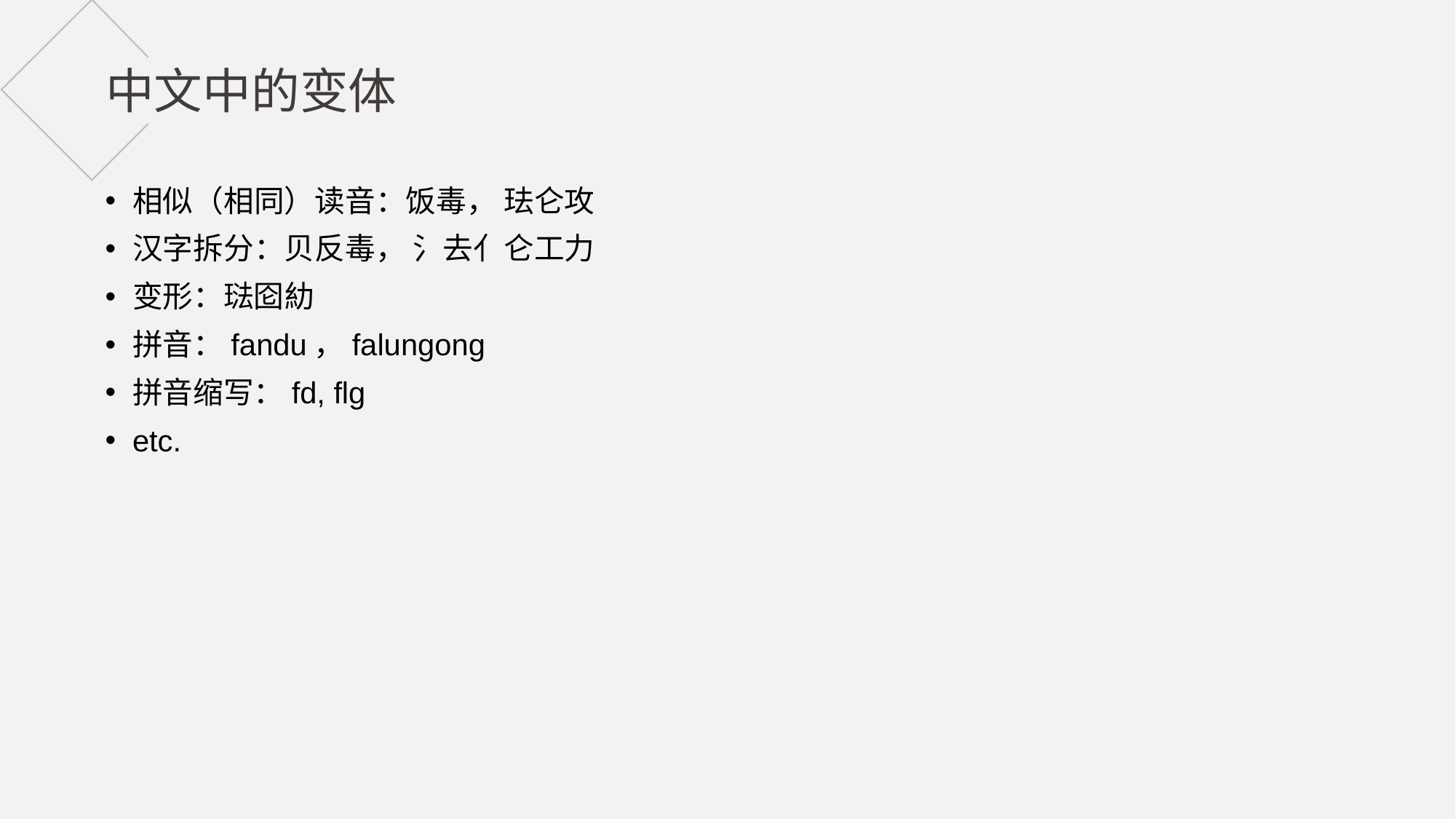

中文中的变体
相似（相同）读音：饭毒， 珐仑攻
汉字拆分：贝反毒， 氵去亻仑工力
变形：琺囵糼
拼音：fandu，falungong
拼音缩写：fd, flg
etc.